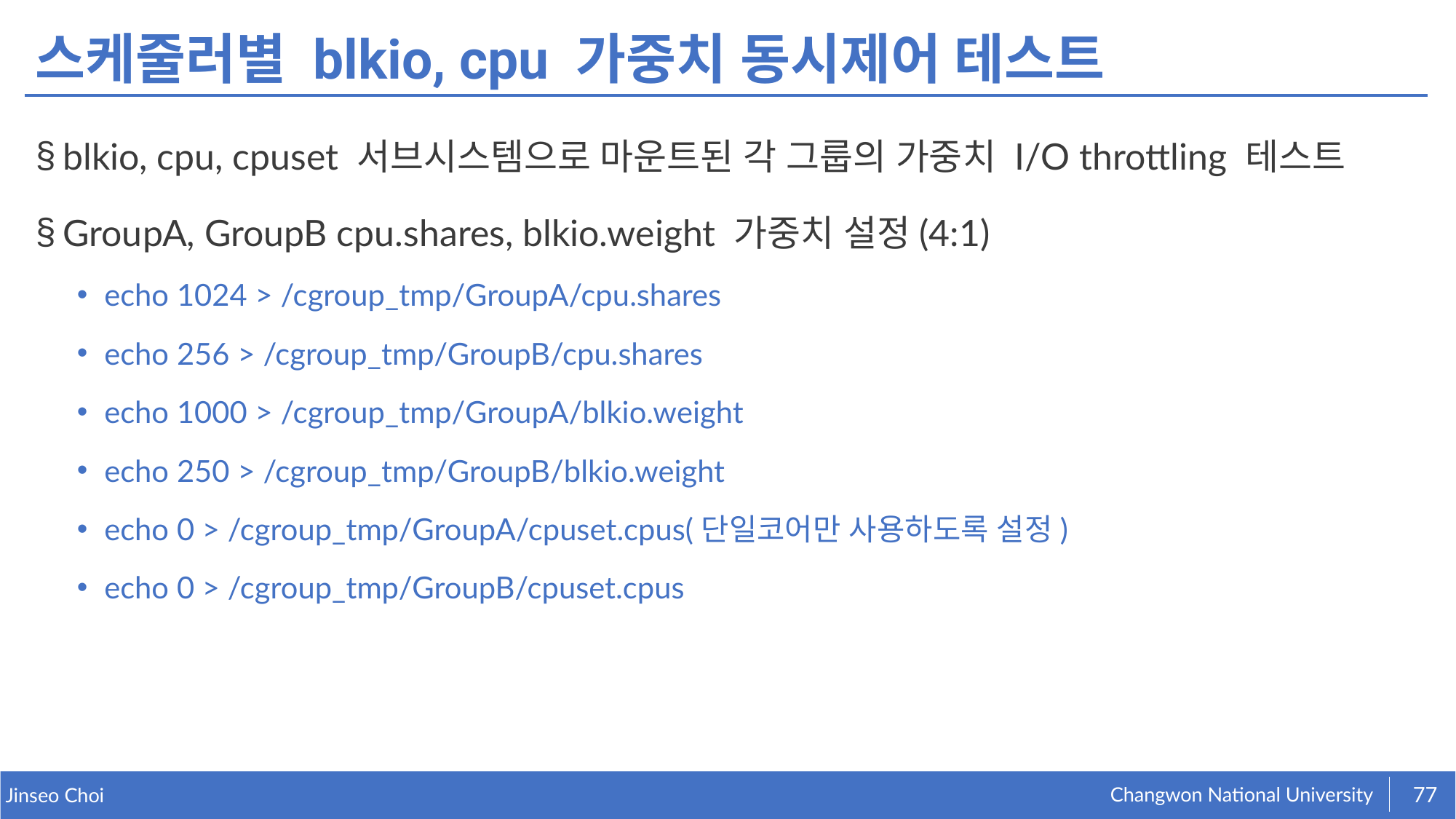

# 스케줄러별 blkio, cpu 가중치 동시제어 테스트
blkio, cpu, cpuset 서브시스템으로 마운트된 각 그룹의 가중치 I/O throttling 테스트
GroupA, GroupB cpu.shares, blkio.weight 가중치 설정(4:1)
echo 1024 > /cgroup_tmp/GroupA/cpu.shares
echo 256 > /cgroup_tmp/GroupB/cpu.shares
echo 1000 > /cgroup_tmp/GroupA/blkio.weight
echo 250 > /cgroup_tmp/GroupB/blkio.weight
echo 0 > /cgroup_tmp/GroupA/cpuset.cpus(단일코어만 사용하도록 설정)
echo 0 > /cgroup_tmp/GroupB/cpuset.cpus

77